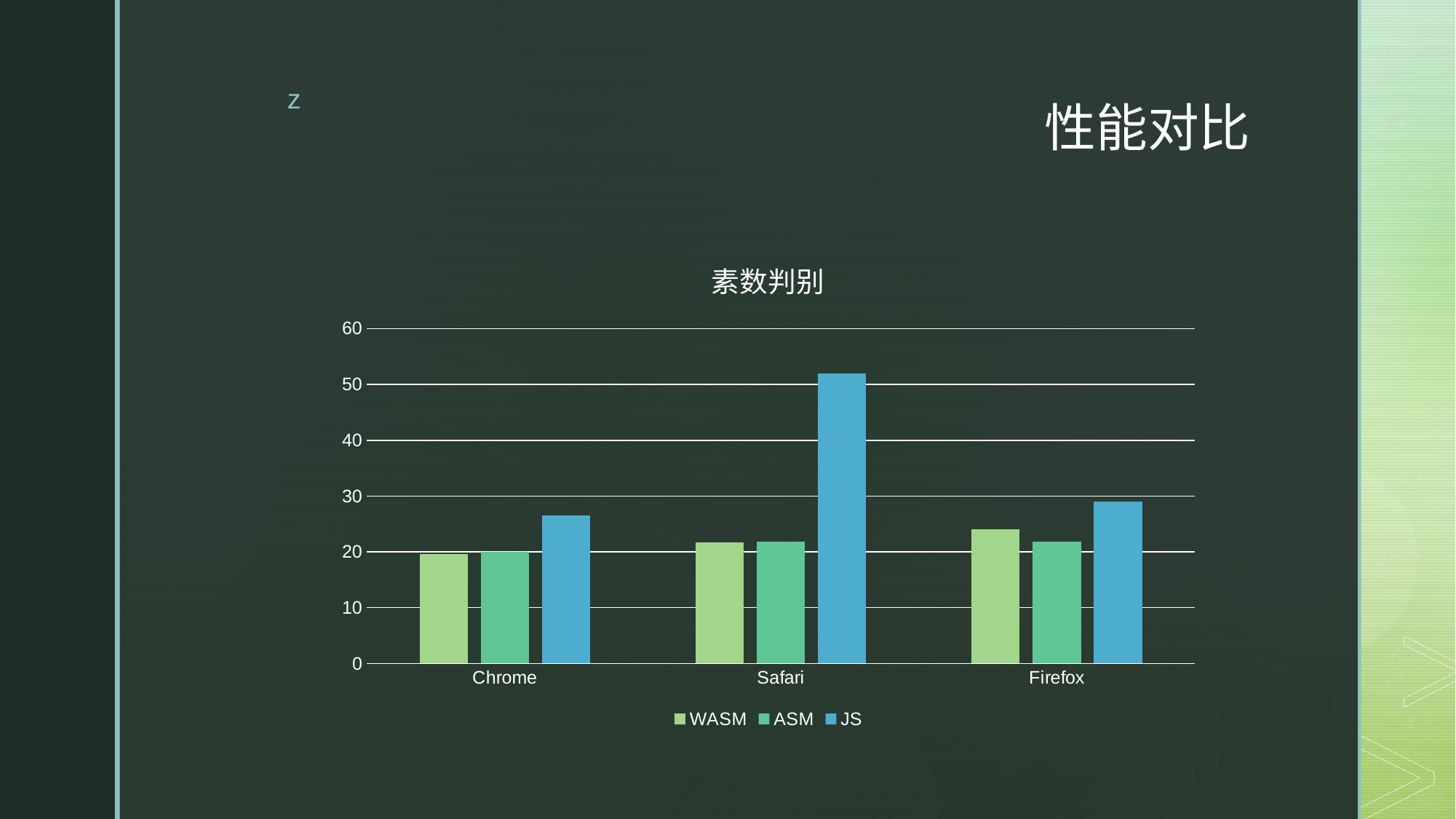

# 性能对比

### Chart: 素数判别

| Category | WASM | ASM | JS |
|---|---|---|---|
| Chrome | 19.6 | 20.0 | 26.5 |
| Safari | 21.7 | 21.8 | 52.0 |
| Firefox | 24.1 | 21.8 | 29.0 |